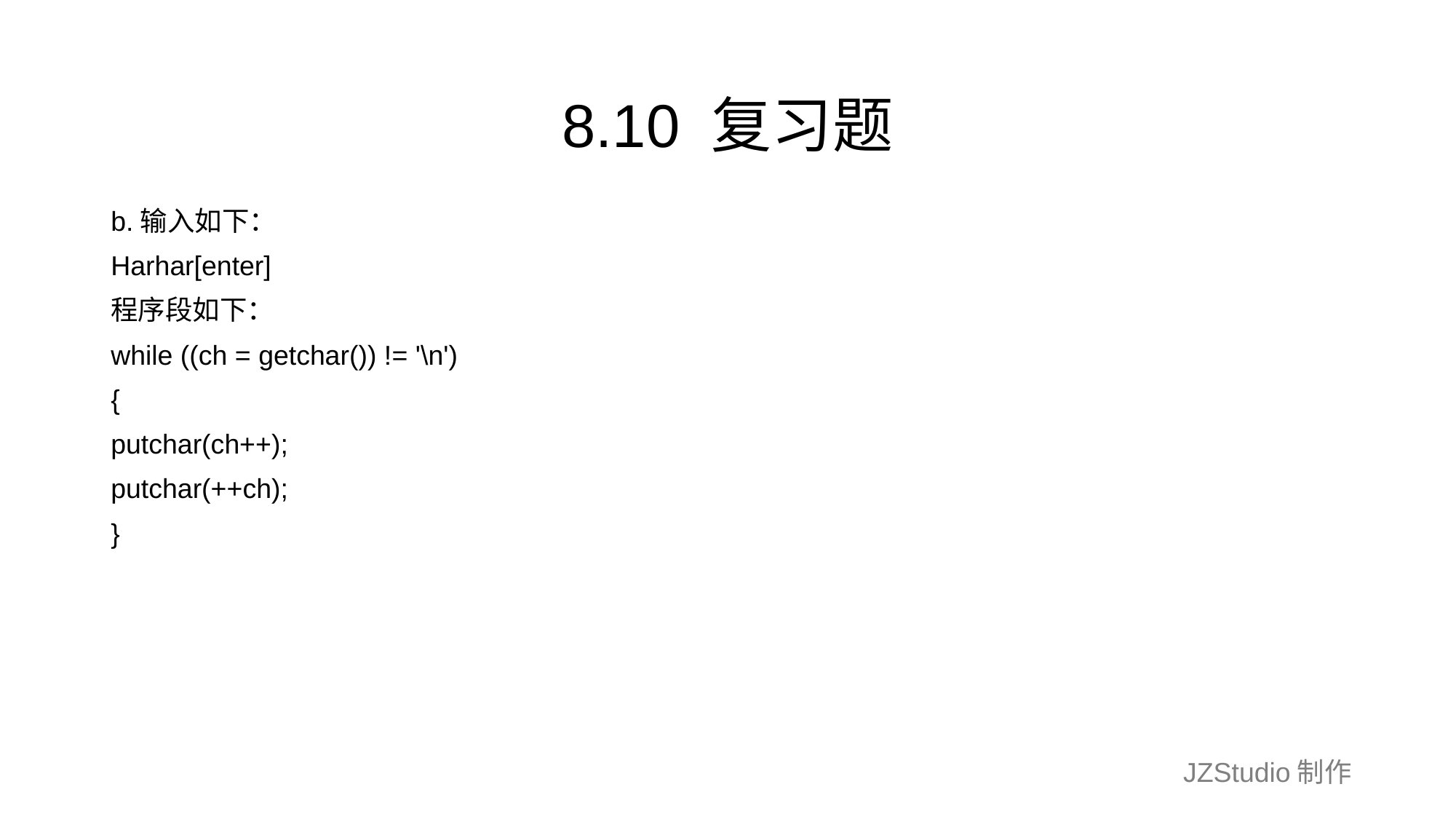

# 8.10 复习题
b.输入如下：
Harhar[enter]
程序段如下：
while ((ch = getchar()) != '\n')
{
putchar(ch++);
putchar(++ch);
}